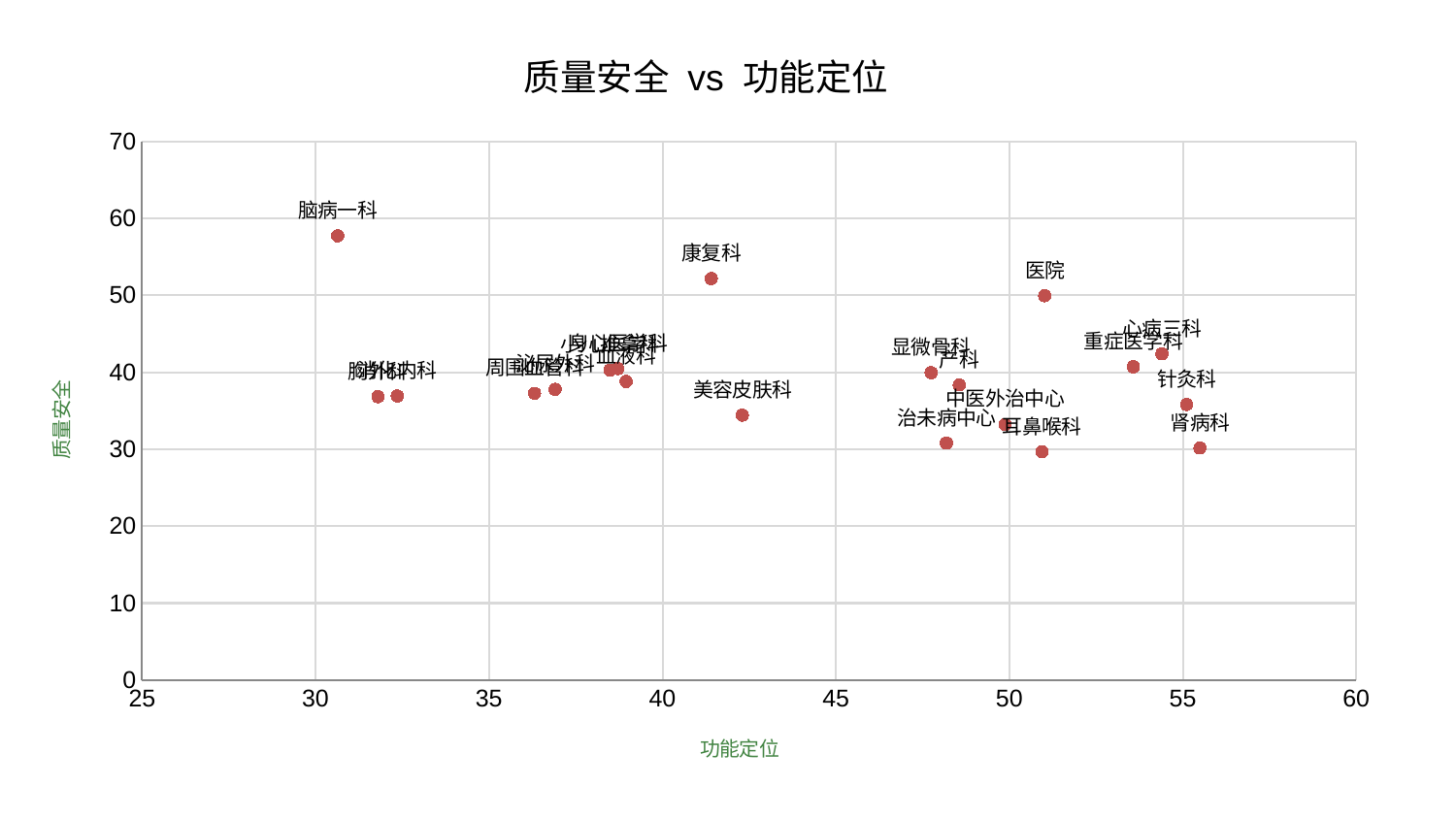

### Chart: 质量安全 vs 功能定位

| Category | 质量安全 |
|---|---|
188